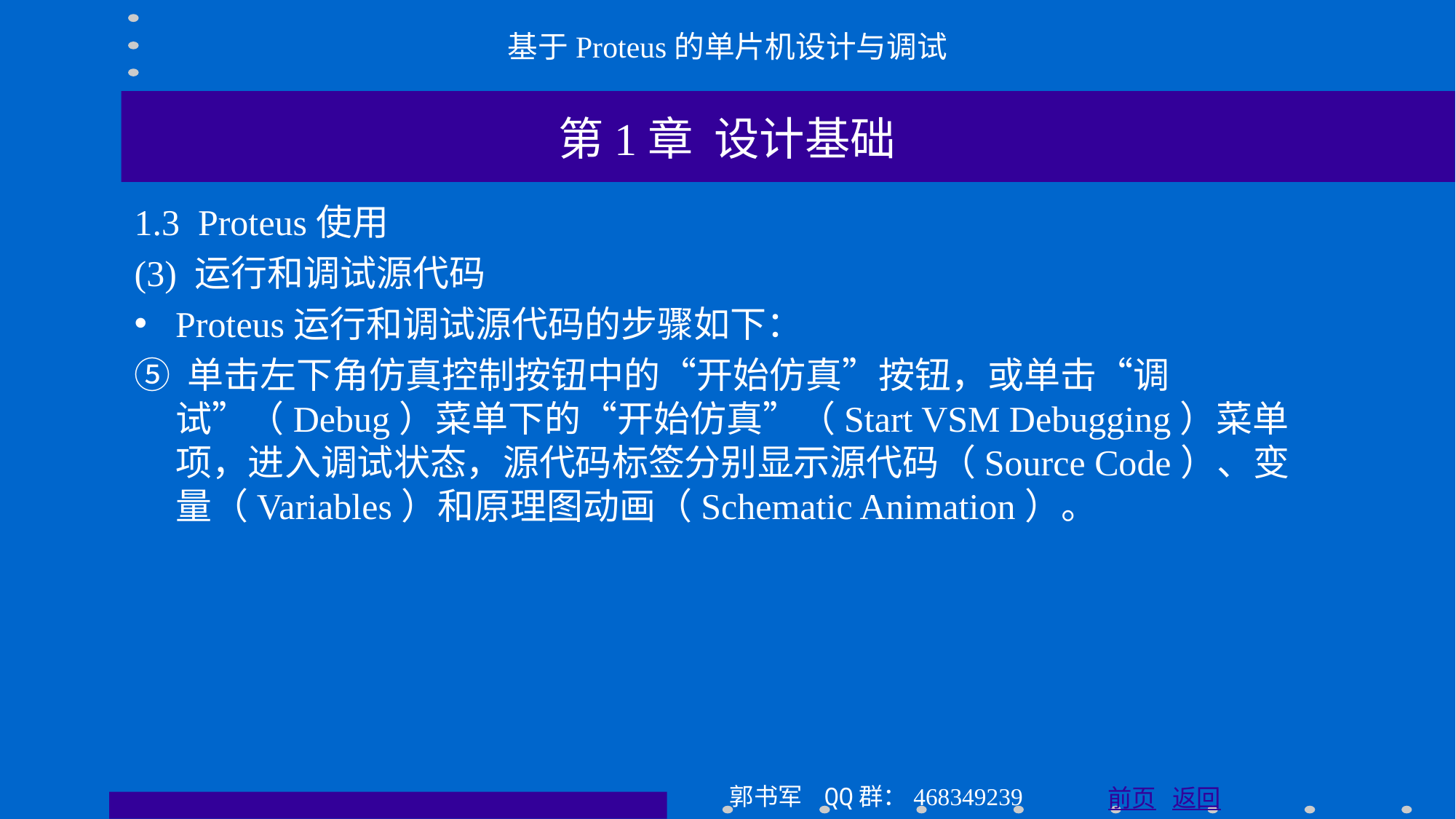

基于Proteus的单片机设计与调试
第1章  设计基础
1.3  Proteus使用
(3) 运行和调试源代码
Proteus运行和调试源代码的步骤如下：
⑤ 单击左下角仿真控制按钮中的“开始仿真”按钮，或单击“调试”（Debug）菜单下的“开始仿真”（Start VSM Debugging）菜单项，进入调试状态，源代码标签分别显示源代码（Source Code）、变量（Variables）和原理图动画（Schematic Animation）。
郭书军   QQ群：468349239
前页   返回